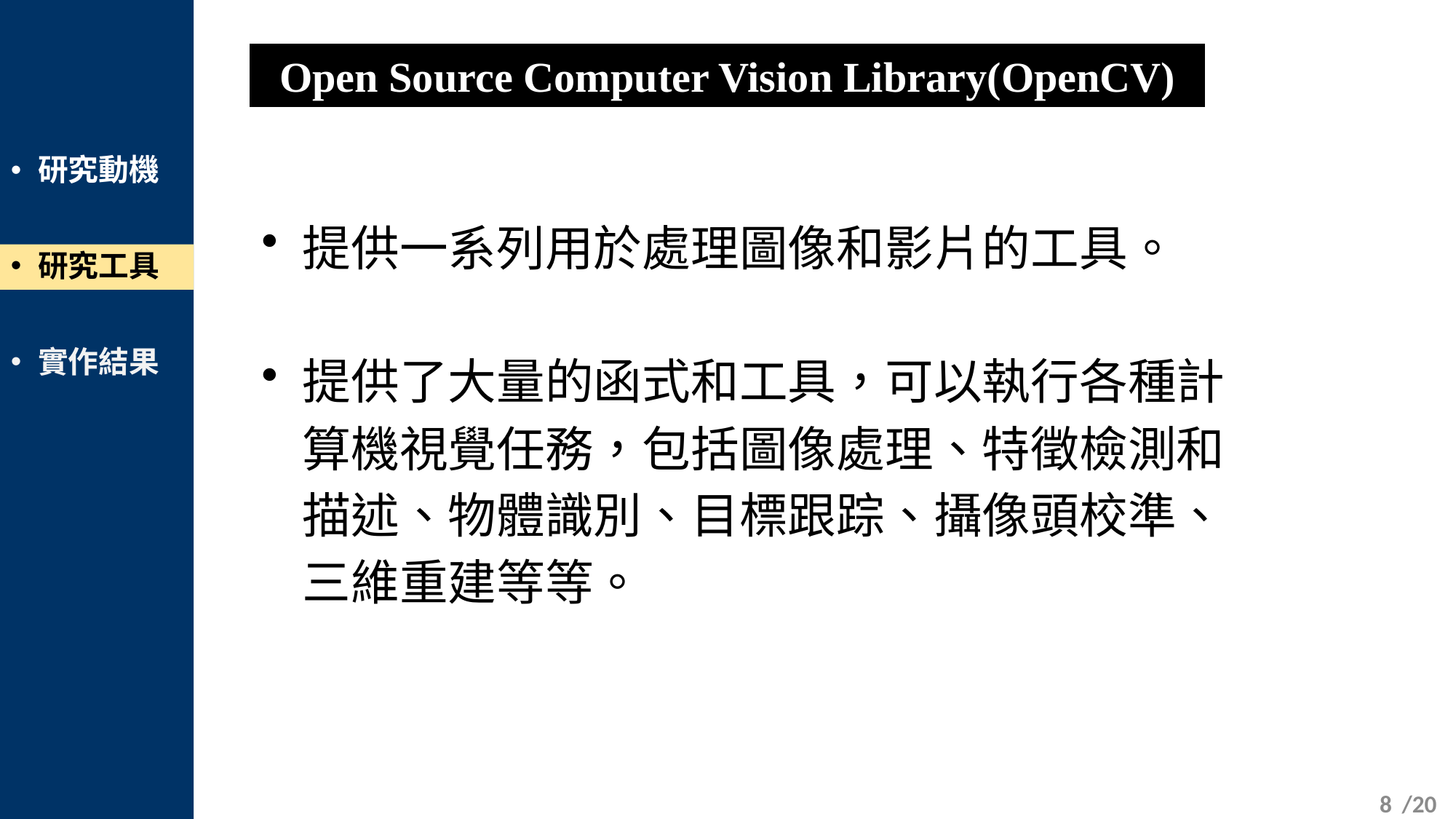

Open Source Computer Vision Library(OpenCV)
研究動機

研究工具

實作結果

提供一系列用於處理圖像和影片的工具。

提供了大量的函式和工具，可以執行各種計算機視覺任務，包括圖像處理、特徵檢測和描述、物體識別、目標跟踪、攝像頭校準、三維重建等等。

8
/20